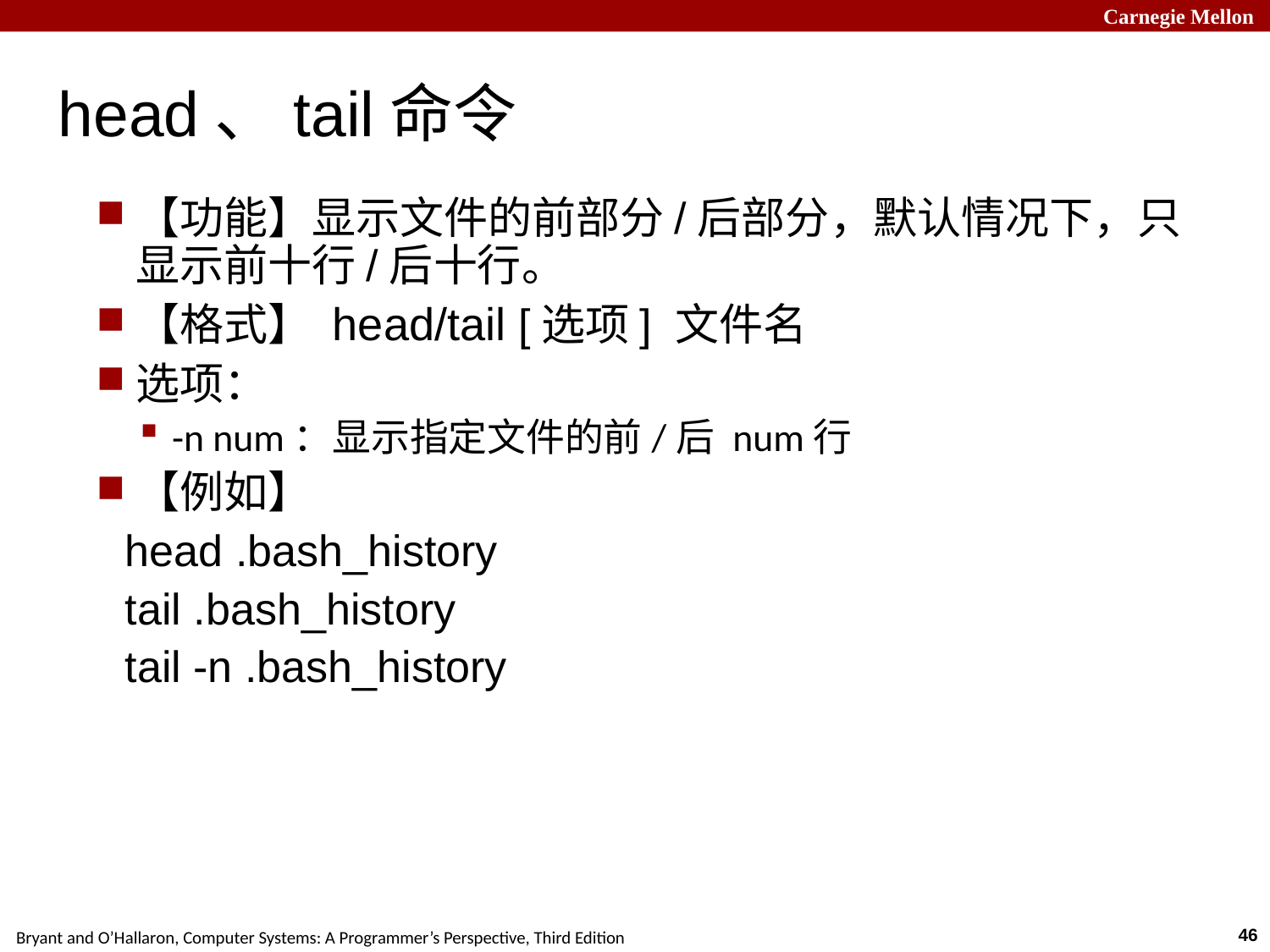

# head、tail命令
【功能】显示文件的前部分/后部分，默认情况下，只显示前十行/后十行。
【格式】 head/tail [选项] 文件名
选项：
-n num：显示指定文件的前/后 num行
【例如】
  head .bash_history
  tail .bash_history
  tail -n .bash_history